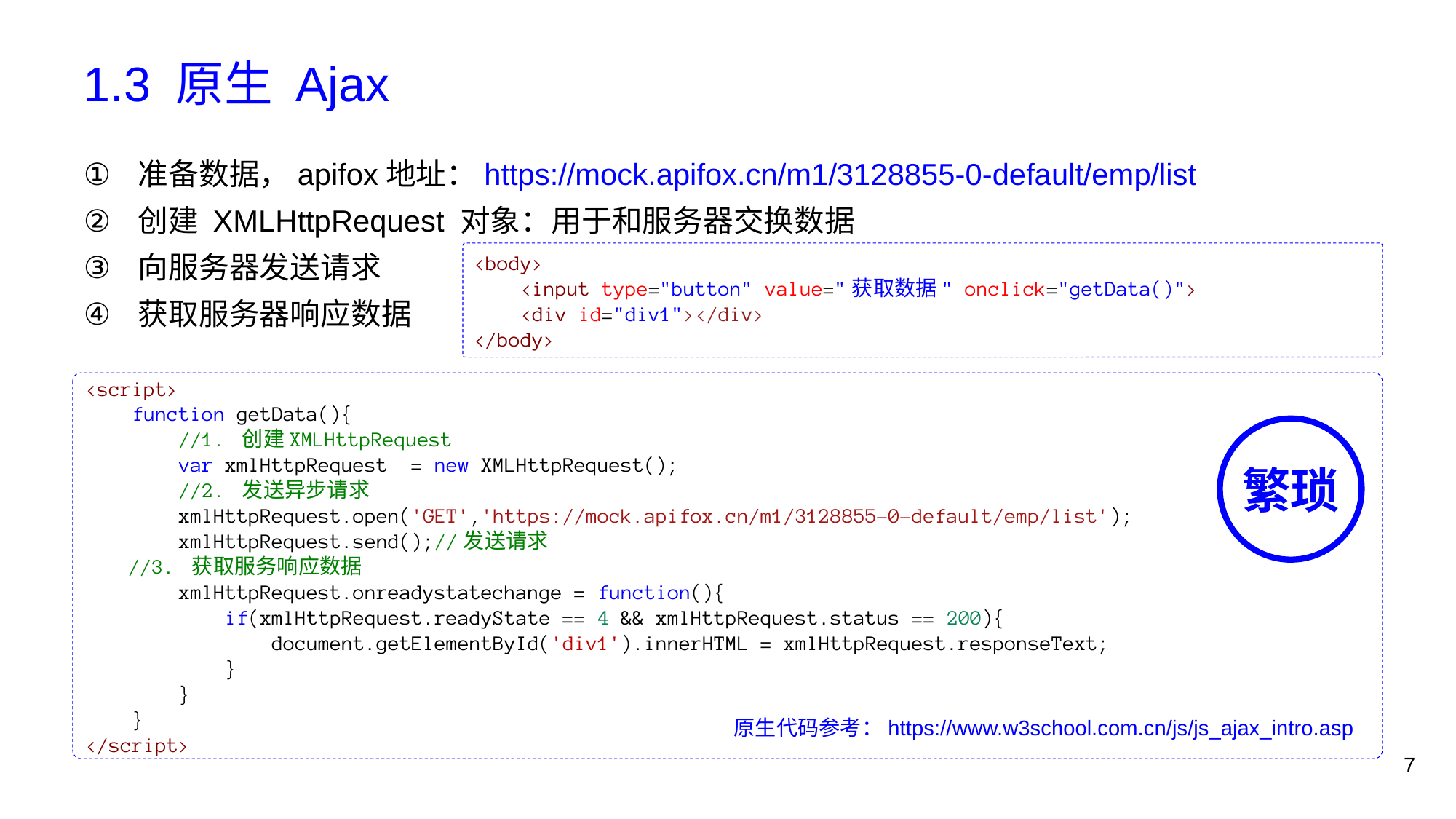

# 1.3 原生 Ajax
准备数据，apifox地址：https://mock.apifox.cn/m1/3128855-0-default/emp/list
创建 XMLHttpRequest 对象：用于和服务器交换数据
向服务器发送请求
获取服务器响应数据

<body>
    <input type="button" value="获取数据" onclick="getData()">
    <div id="div1"></div>
</body>
<script>
    function getData(){
        //1. 创建XMLHttpRequest
        var xmlHttpRequest  = new XMLHttpRequest();
        //2. 发送异步请求
        xmlHttpRequest.open('GET','https://mock.apifox.cn/m1/3128855-0-default/emp/list');
        xmlHttpRequest.send();//发送请求
        //3. 获取服务响应数据
        xmlHttpRequest.onreadystatechange = function(){
            if(xmlHttpRequest.readyState == 4 && xmlHttpRequest.status == 200){
                document.getElementById('div1').innerHTML = xmlHttpRequest.responseText;
            }
        }
    }
</script>
繁琐
原生代码参考：https://www.w3school.com.cn/js/js_ajax_intro.asp
7